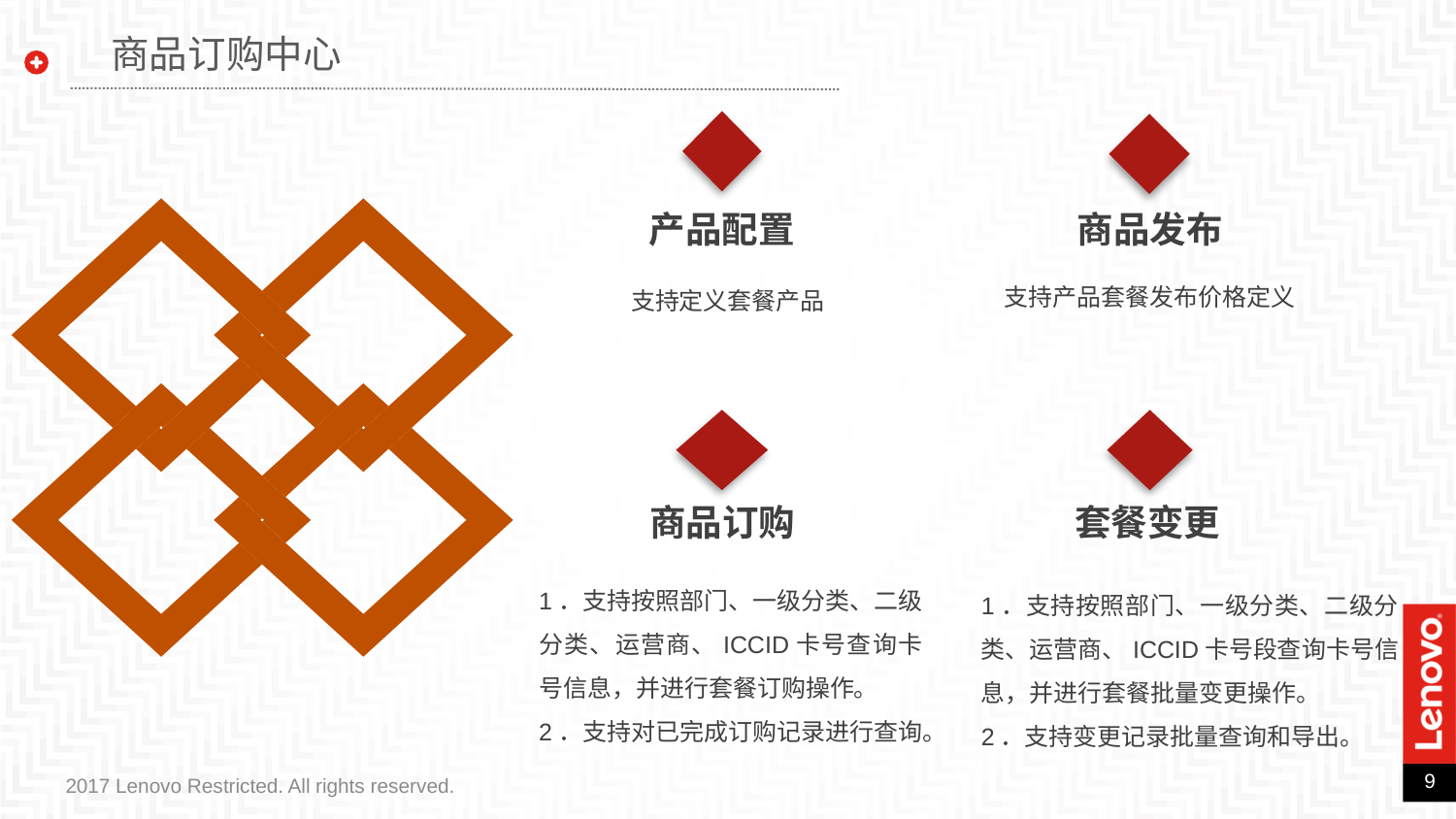

商品订购中心

产品配置
支持定义套餐产品

商品发布
支持产品套餐发布价格定义

商品订购
1．支持按照部门、一级分类、二级分类、运营商、ICCID卡号查询卡号信息，并进行套餐订购操作。
2．支持对已完成订购记录进行查询。

套餐变更
1．支持按照部门、一级分类、二级分类、运营商、ICCID卡号段查询卡号信息，并进行套餐批量变更操作。
2．支持变更记录批量查询和导出。